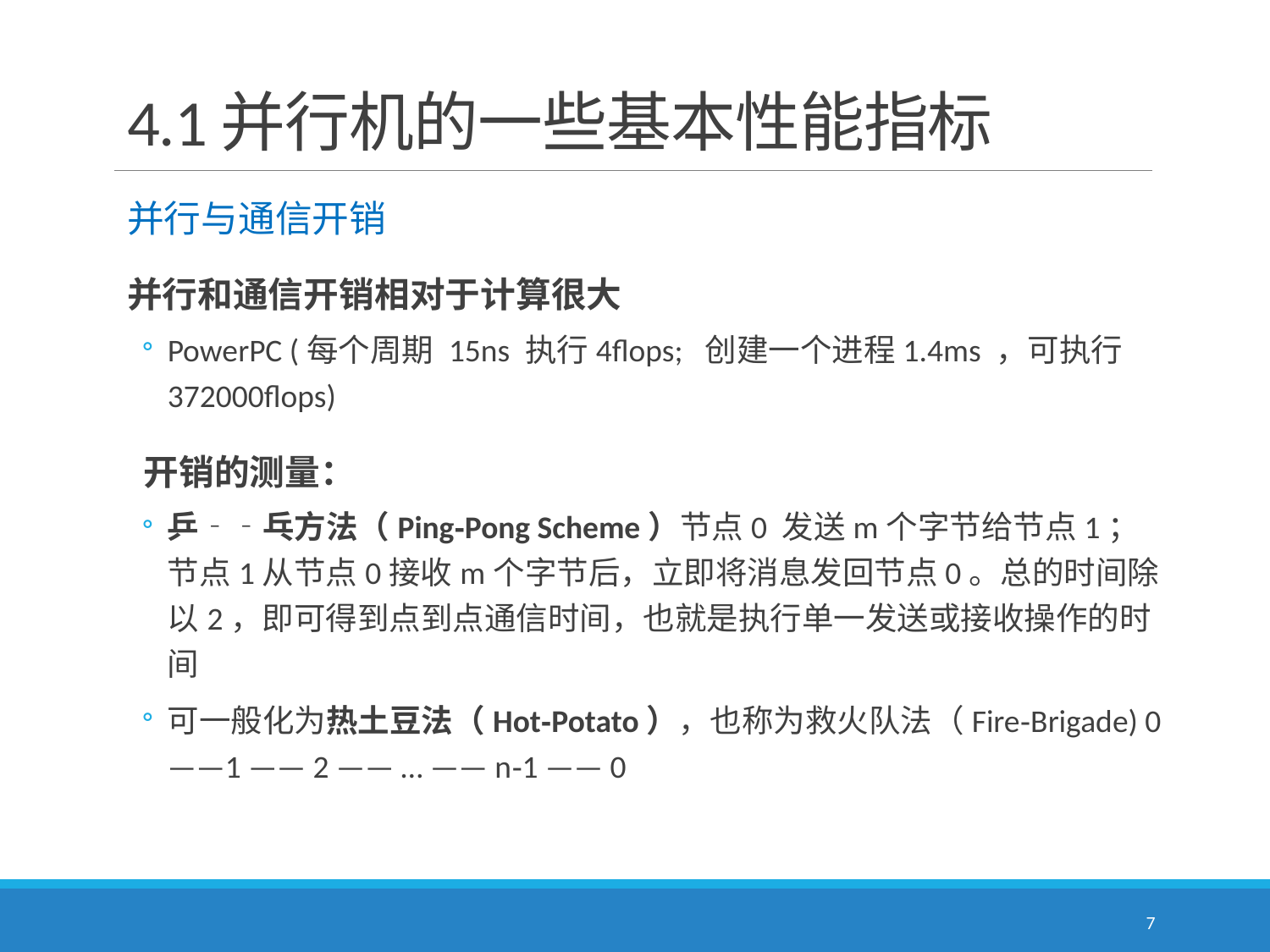

# 4.1并行机的一些基本性能指标
并行与通信开销
并行和通信开销相对于计算很大
PowerPC (每个周期 15ns 执行4flops;  创建一个进程1.4ms ，可执行372000flops)
 开销的测量：
乒‐‐乓方法（Ping‐Pong Scheme）节点0 发送m个字节给节点1；节点1从节点0接收m个字节后，立即将消息发回节点0。总的时间除以2，即可得到点到点通信时间，也就是执行单一发送或接收操作的时间
可一般化为热土豆法（Hot‐Potato），也称为救火队法（Fire‐Brigade) 0——1 —— 2 —— … —— n‐1 —— 0

7